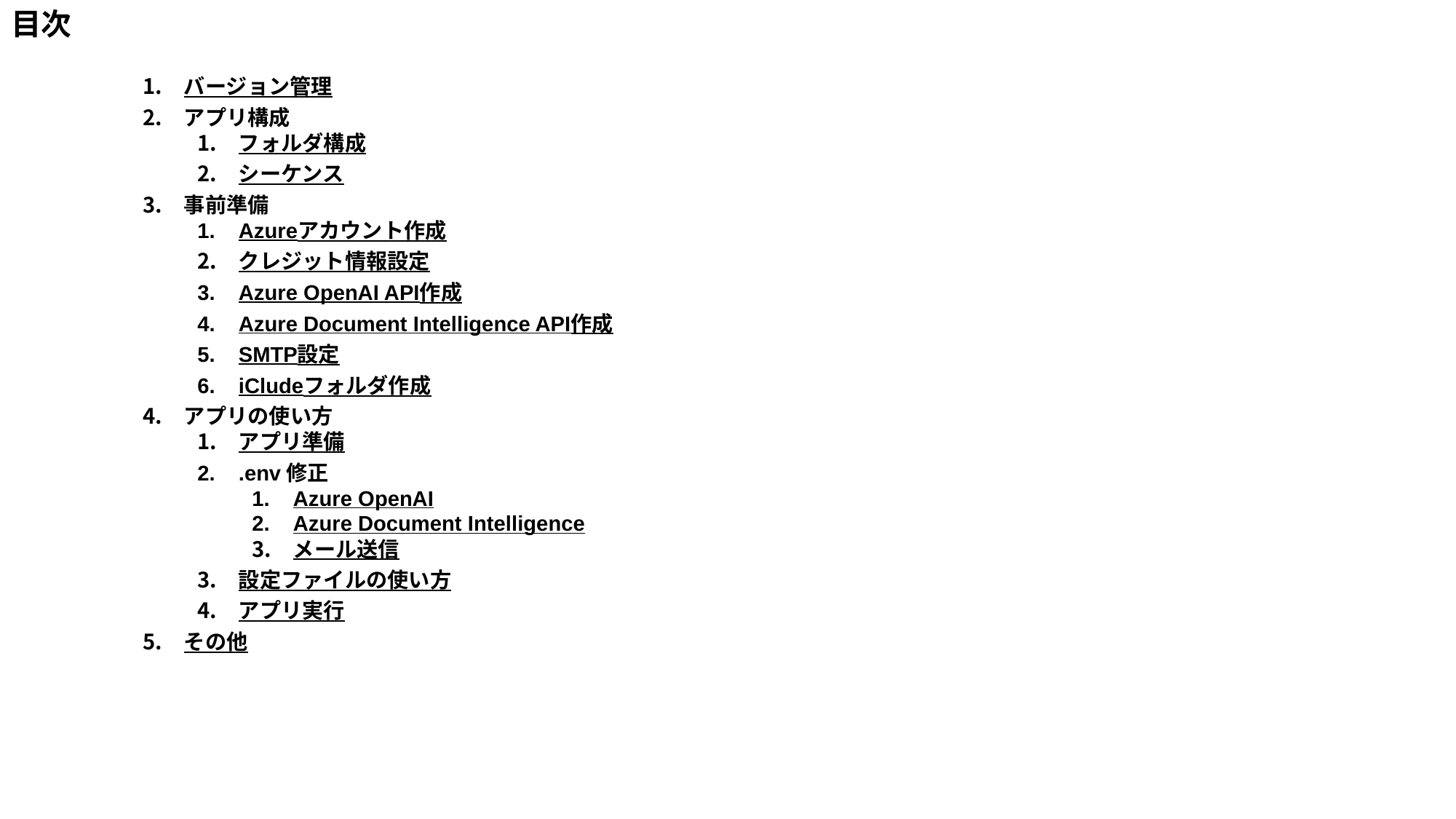

# 目次
バージョン管理
アプリ構成
フォルダ構成
シーケンス
事前準備
Azureアカウント作成
クレジット情報設定
Azure OpenAI API作成
Azure Document Intelligence API作成
SMTP設定
iCludeフォルダ作成
アプリの使い方
アプリ準備
.env修正
Azure OpenAI
Azure Document Intelligence
メール送信
設定ファイルの使い方
アプリ実行
その他